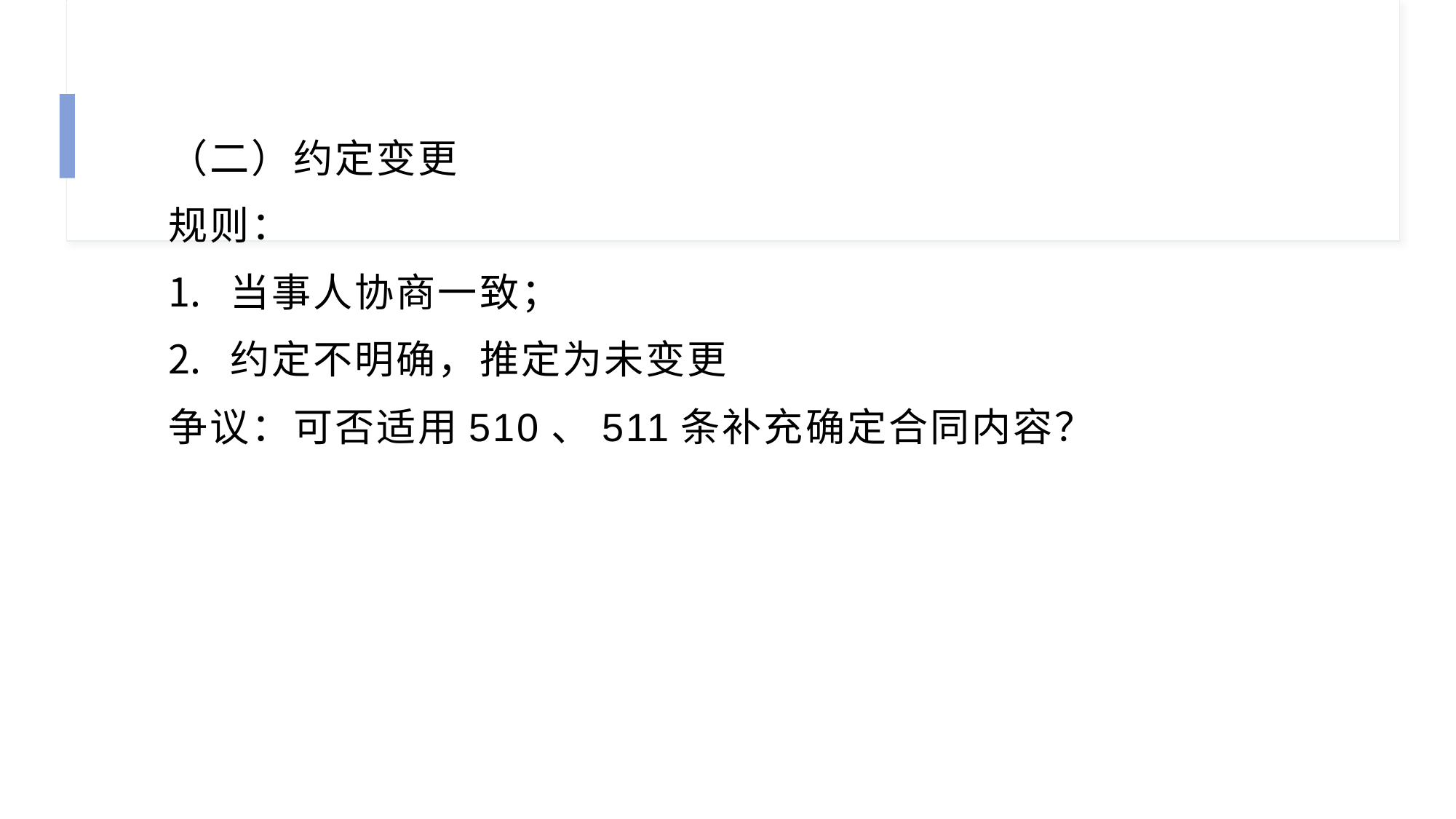

（二）约定变更
规则：
当事人协商一致；
约定不明确，推定为未变更
争议：可否适用510、511条补充确定合同内容？